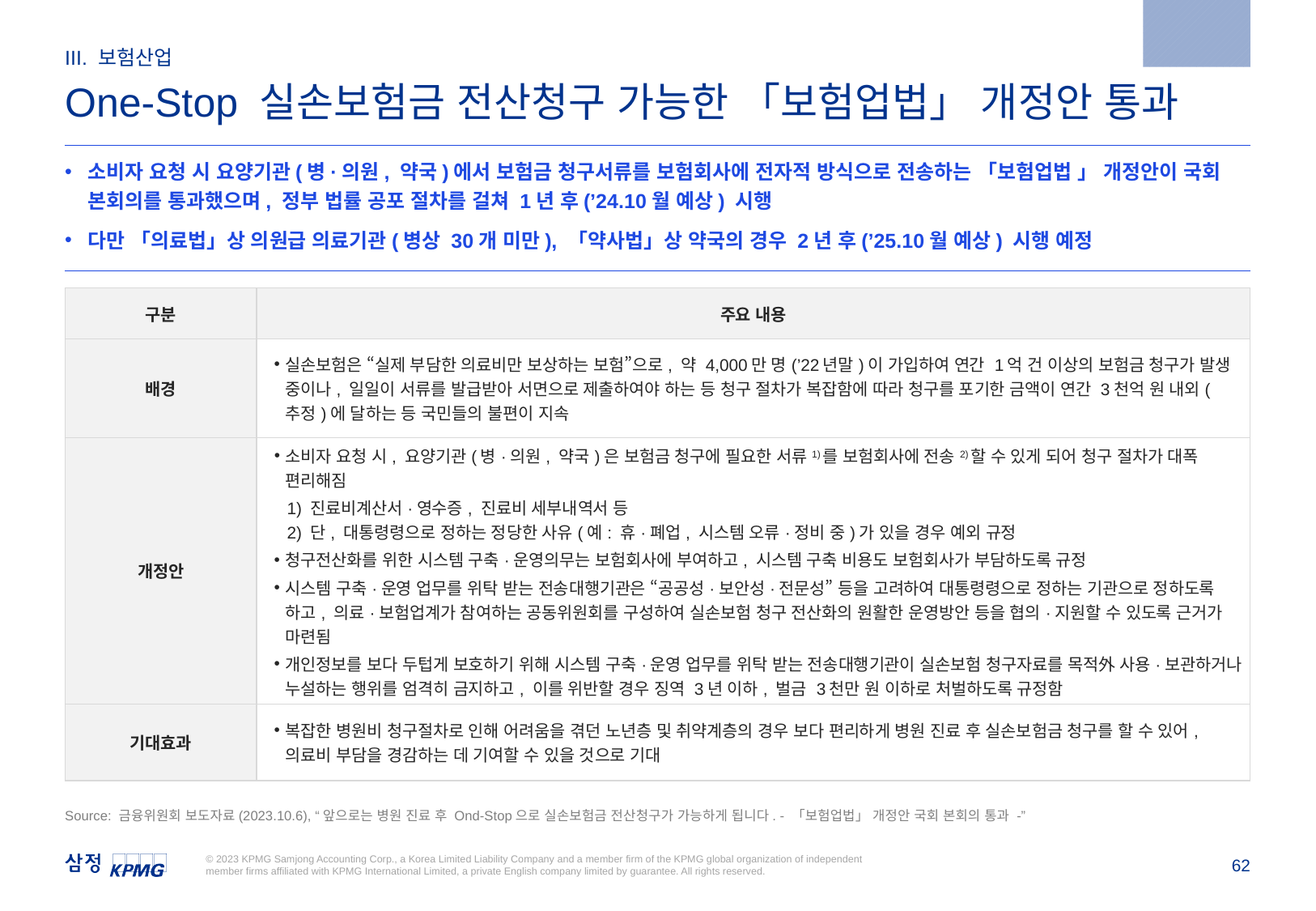

2023.10.6
III. 보험산업
One-Stop 실손보험금 전산청구 가능한 「보험업법」 개정안 통과
소비자 요청 시 요양기관(병·의원, 약국)에서 보험금 청구서류를 보험회사에 전자적 방식으로 전송하는 「보험업법 」 개정안이 국회 본회의를 통과했으며, 정부 법률 공포 절차를 걸쳐 1년 후(’24.10월 예상) 시행
다만 「의료법」상 의원급 의료기관(병상 30개 미만), 「약사법」상 약국의 경우 2년 후(’25.10월 예상) 시행 예정
| 구분 | 주요 내용 |
| --- | --- |
| 배경 | 실손보험은 “실제 부담한 의료비만 보상하는 보험”으로, 약 4,000만 명(’22년말)이 가입하여 연간 1억 건 이상의 보험금 청구가 발생 중이나, 일일이 서류를 발급받아 서면으로 제출하여야 하는 등 청구 절차가 복잡함에 따라 청구를 포기한 금액이 연간 3천억 원 내외(추정)에 달하는 등 국민들의 불편이 지속 |
| 개정안 | 소비자 요청 시, 요양기관(병·의원, 약국)은 보험금 청구에 필요한 서류1)를 보험회사에 전송2)할 수 있게 되어 청구 절차가 대폭 편리해짐 1) 진료비계산서·영수증, 진료비 세부내역서 등 2) 단, 대통령령으로 정하는 정당한 사유(예: 휴·폐업, 시스템 오류·정비 중)가 있을 경우 예외 규정 청구전산화를 위한 시스템 구축·운영의무는 보험회사에 부여하고, 시스템 구축 비용도 보험회사가 부담하도록 규정 시스템 구축·운영 업무를 위탁 받는 전송대행기관은 “공공성·보안성·전문성” 등을 고려하여 대통령령으로 정하는 기관으로 정하도록 하고, 의료·보험업계가 참여하는 공동위원회를 구성하여 실손보험 청구 전산화의 원활한 운영방안 등을 협의·지원할 수 있도록 근거가 마련됨 개인정보를 보다 두텁게 보호하기 위해 시스템 구축·운영 업무를 위탁 받는 전송대행기관이 실손보험 청구자료를 목적外 사용·보관하거나 누설하는 행위를 엄격히 금지하고, 이를 위반할 경우 징역 3년 이하, 벌금 3천만 원 이하로 처벌하도록 규정함 |
| 기대효과 | 복잡한 병원비 청구절차로 인해 어려움을 겪던 노년층 및 취약계층의 경우 보다 편리하게 병원 진료 후 실손보험금 청구를 할 수 있어, 의료비 부담을 경감하는 데 기여할 수 있을 것으로 기대 |
Source: 금융위원회 보도자료(2023.10.6), “앞으로는 병원 진료 후 Ond-Stop으로 실손보험금 전산청구가 가능하게 됩니다. - 「보험업법」 개정안 국회 본회의 통과 -”